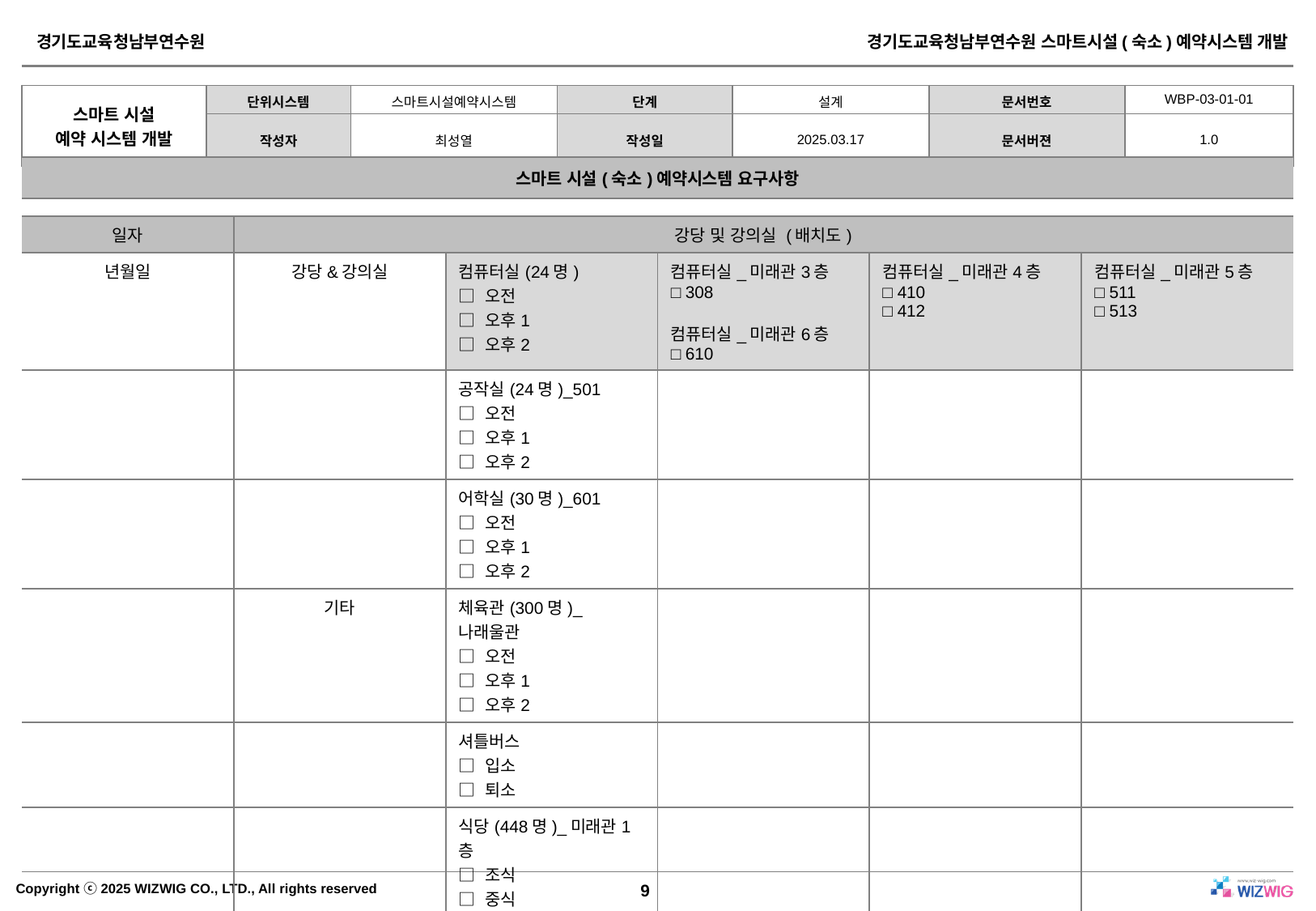

| 스마트 시설(숙소)예약시스템 요구사항 |
| --- |
| 일자 | 강당 및 강의실 (배치도) |  |  |  |  |
| --- | --- | --- | --- | --- | --- |
| 년월일 | 강당&강의실 | 컴퓨터실(24명) □ 오전 □ 오후1 □ 오후2 | 컴퓨터실\_미래관3층 □ 308 컴퓨터실\_미래관6층 □ 610 | 컴퓨터실\_미래관4층 □ 410 □ 412 | 컴퓨터실\_미래관5층 □ 511 □ 513 |
|  |  | 공작실(24명)\_501 □ 오전 □ 오후1 □ 오후2 |  |  |  |
|  |  | 어학실(30명)\_601 □ 오전 □ 오후1 □ 오후2 |  |  |  |
|  | 기타 | 체육관(300명)\_나래울관 □ 오전 □ 오후1 □ 오후2 |  |  |  |
|  |  | 셔틀버스 □ 입소 □ 퇴소 |  |  |  |
|  |  | 식당(448명)\_미래관1층 □ 조식 □ 중식 □ 석식 |  |  |  |